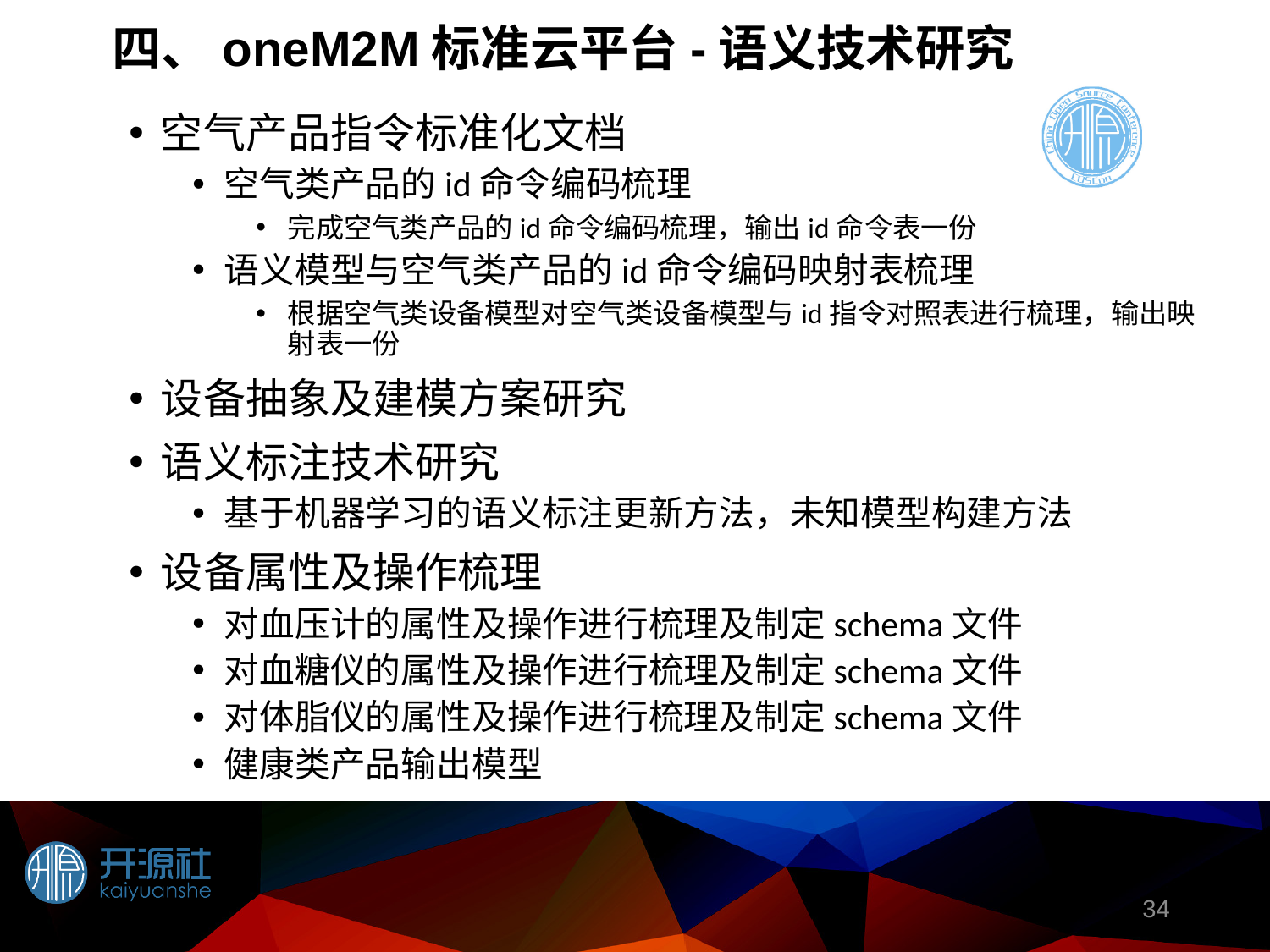

四、oneM2M标准云平台-语义技术研究
空气产品指令标准化文档
空气类产品的id命令编码梳理
完成空气类产品的id命令编码梳理，输出id命令表一份
语义模型与空气类产品的id命令编码映射表梳理
根据空气类设备模型对空气类设备模型与id指令对照表进行梳理，输出映射表一份
设备抽象及建模方案研究
语义标注技术研究
基于机器学习的语义标注更新方法，未知模型构建方法
设备属性及操作梳理
对血压计的属性及操作进行梳理及制定schema文件
对血糖仪的属性及操作进行梳理及制定schema文件
对体脂仪的属性及操作进行梳理及制定schema文件
健康类产品输出模型

34